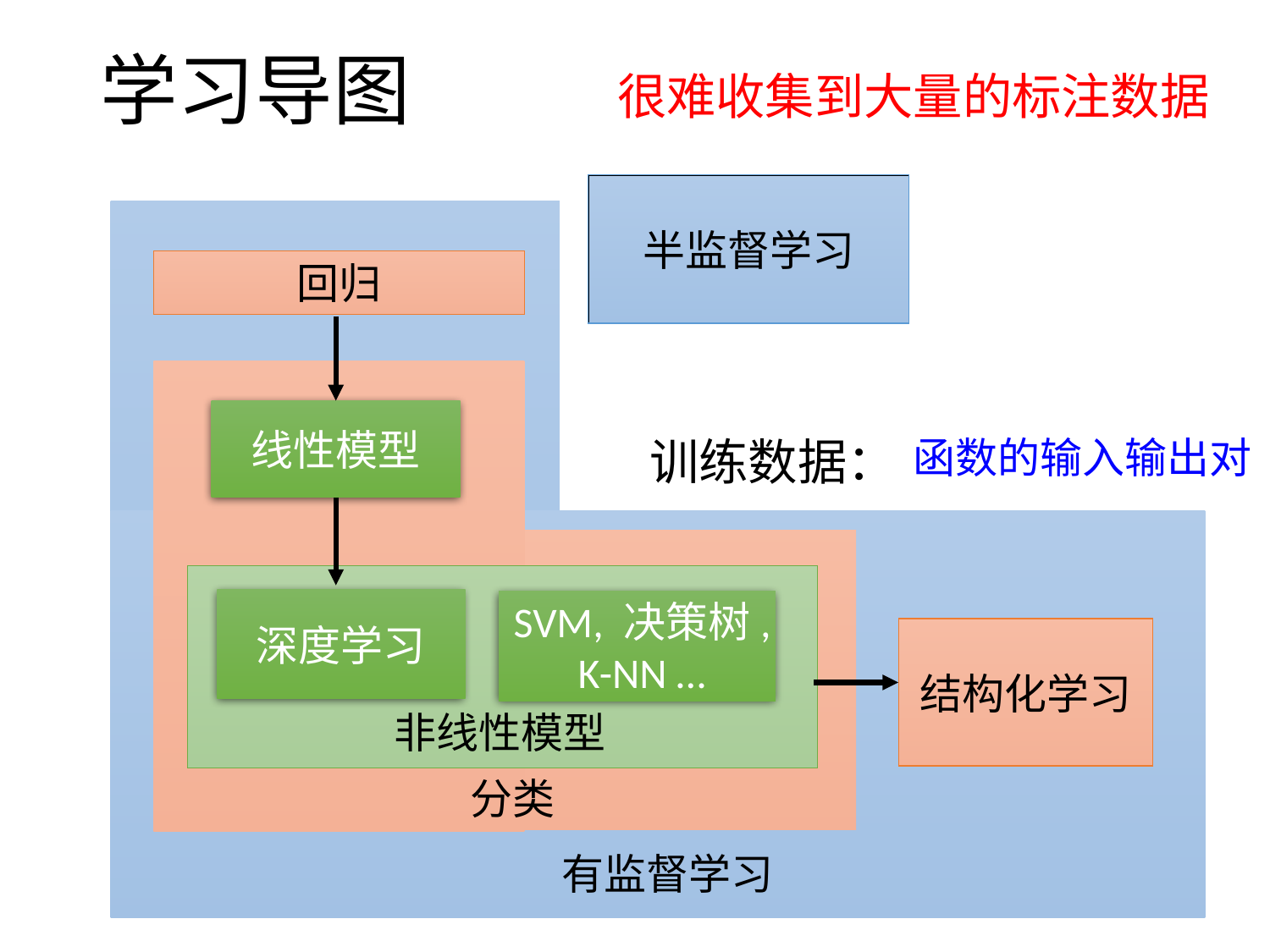

# 学习导图
很难收集到大量的标注数据
半监督学习

回归

线性模型
训练数据：
函数的输入输出对

深度学习
SVM, 决策树, K-NN …
结构化学习
非线性模型
分类
有监督学习